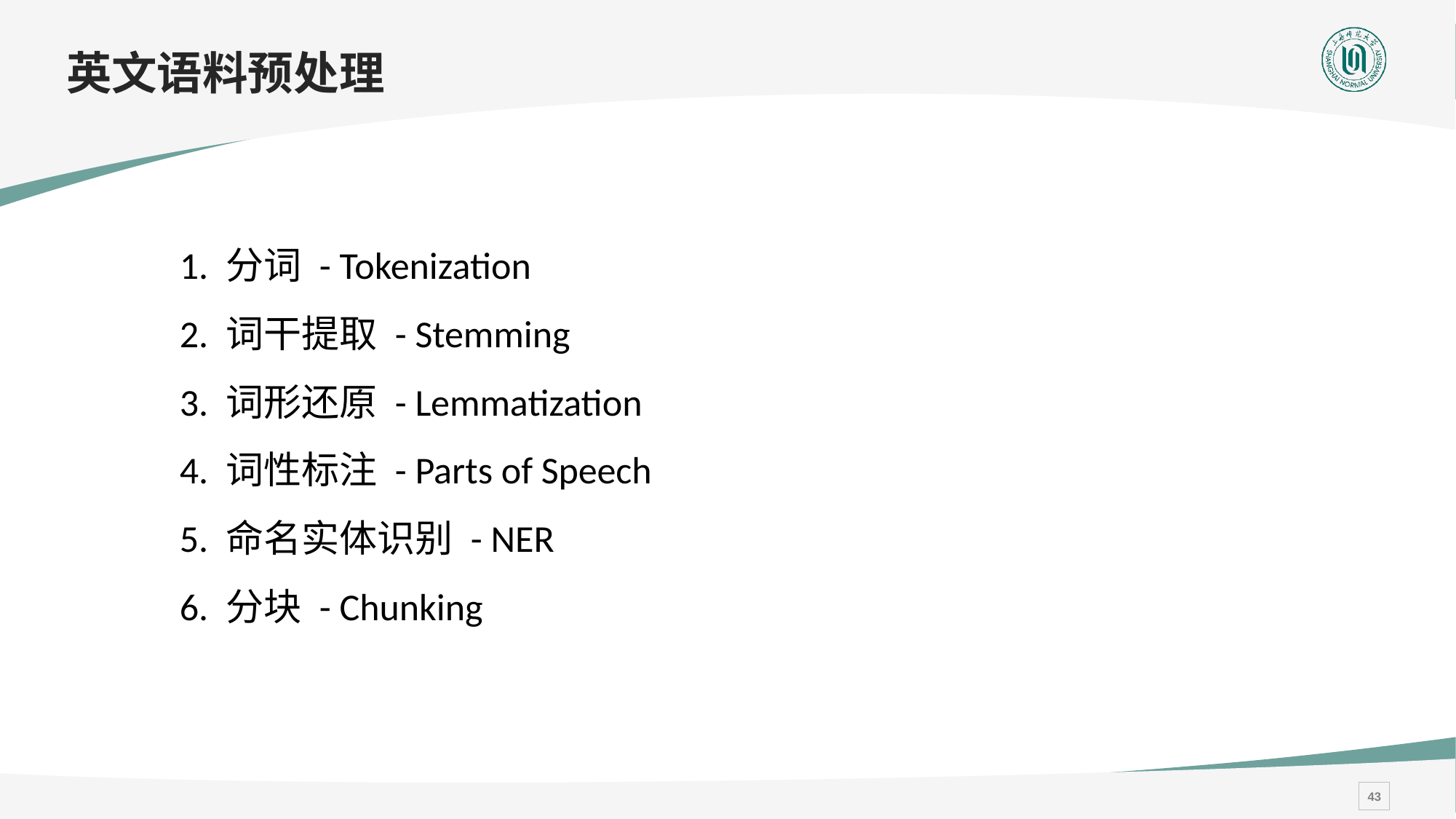

# 英文语料预处理
1. 分词 - Tokenization
2. 词干提取 - Stemming
3. 词形还原 - Lemmatization
4. 词性标注 - Parts of Speech
5. 命名实体识别 - NER
6. 分块 - Chunking